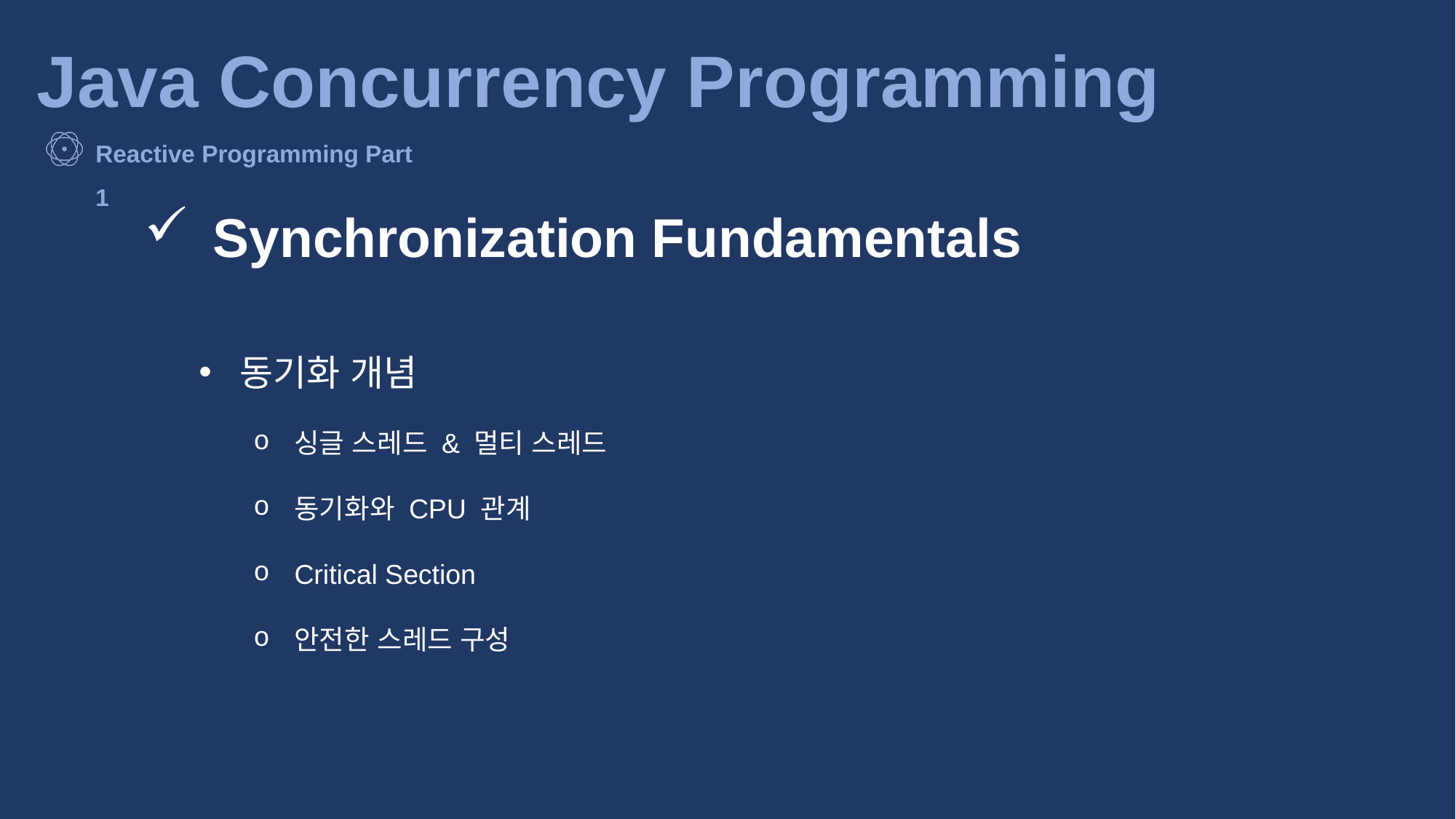

Synchronization Fundamentals
동기화 개념
싱글 스레드 & 멀티 스레드
동기화와 CPU 관계
Critical Section
안전한 스레드 구성